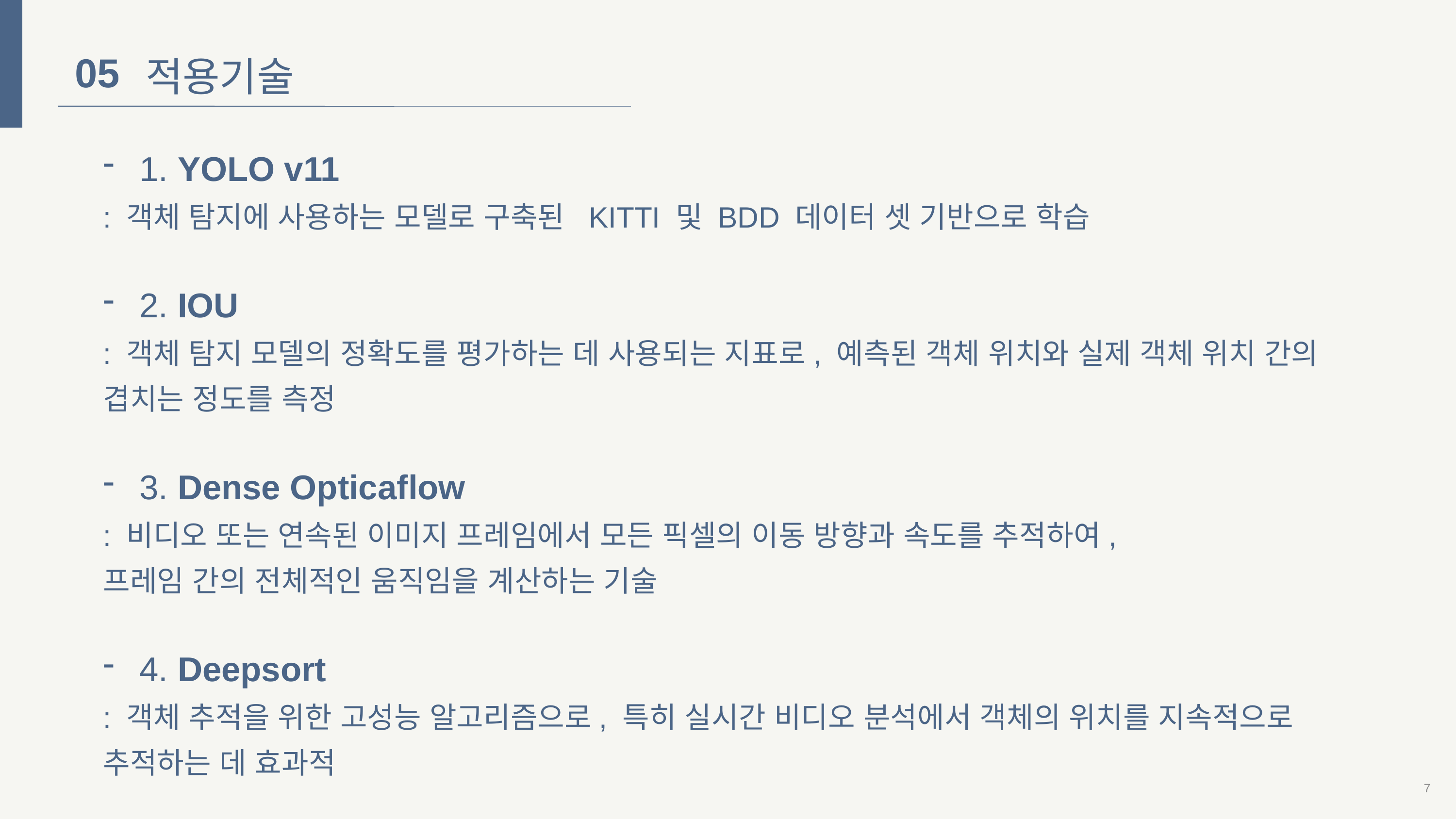

적용기술
05

1. YOLO v11
: 객체 탐지에 사용하는 모델로 구축된  KITTI 및 BDD 데이터 셋 기반으로 학습

2. IOU
: 객체 탐지 모델의 정확도를 평가하는 데 사용되는 지표로, 예측된 객체 위치와 실제 객체 위치 간의
겹치는 정도를 측정

3. Dense Opticaflow
: 비디오 또는 연속된 이미지 프레임에서 모든 픽셀의 이동 방향과 속도를 추적하여,
프레임 간의 전체적인 움직임을 계산하는 기술

4. Deepsort
: 객체 추적을 위한 고성능 알고리즘으로, 특히 실시간 비디오 분석에서 객체의 위치를 지속적으로
추적하는 데 효과적
7